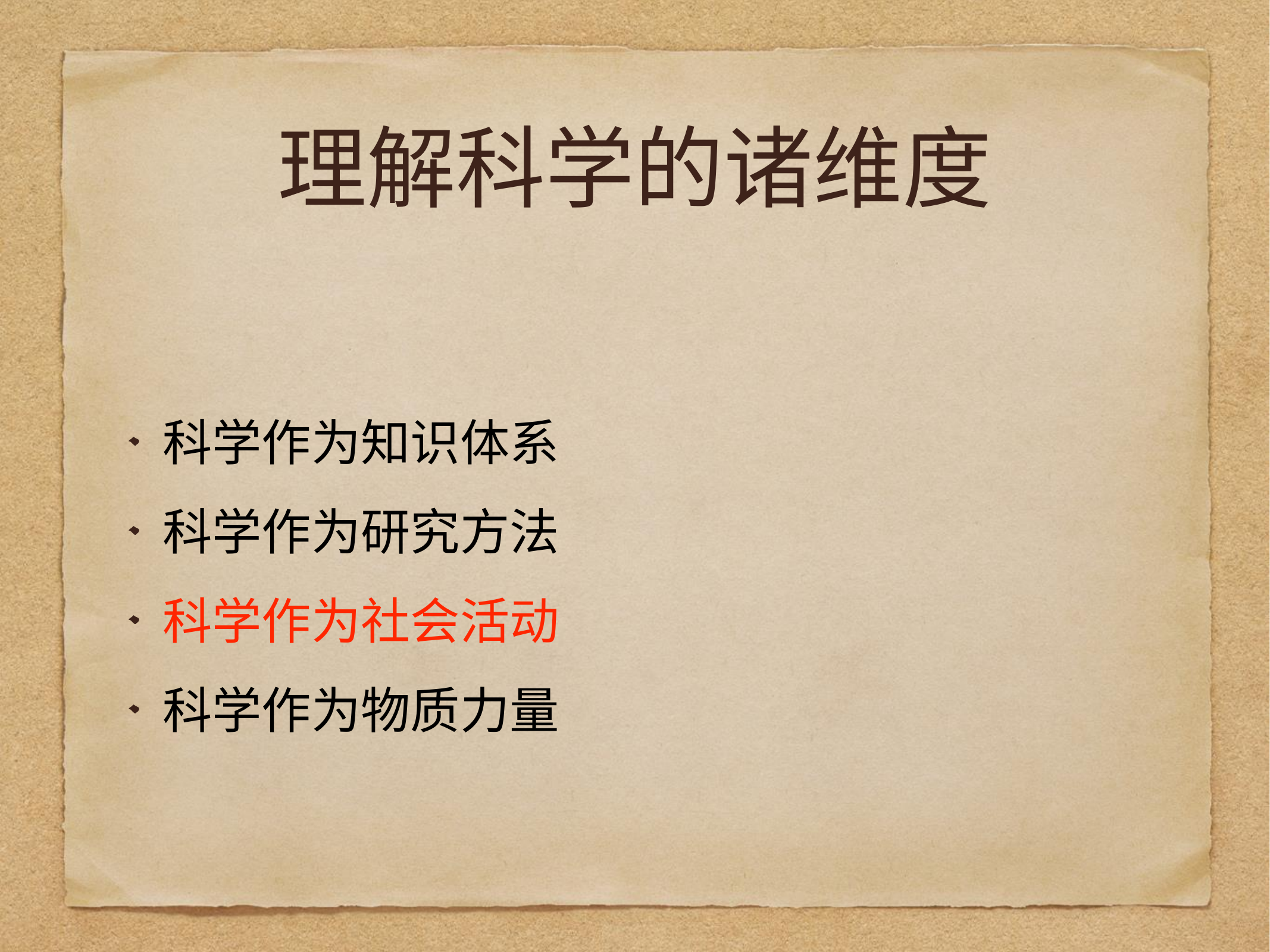

# 理解科学的诸维度
科学作为知识体系
科学作为研究方法
科学作为社会活动
科学作为物质力量